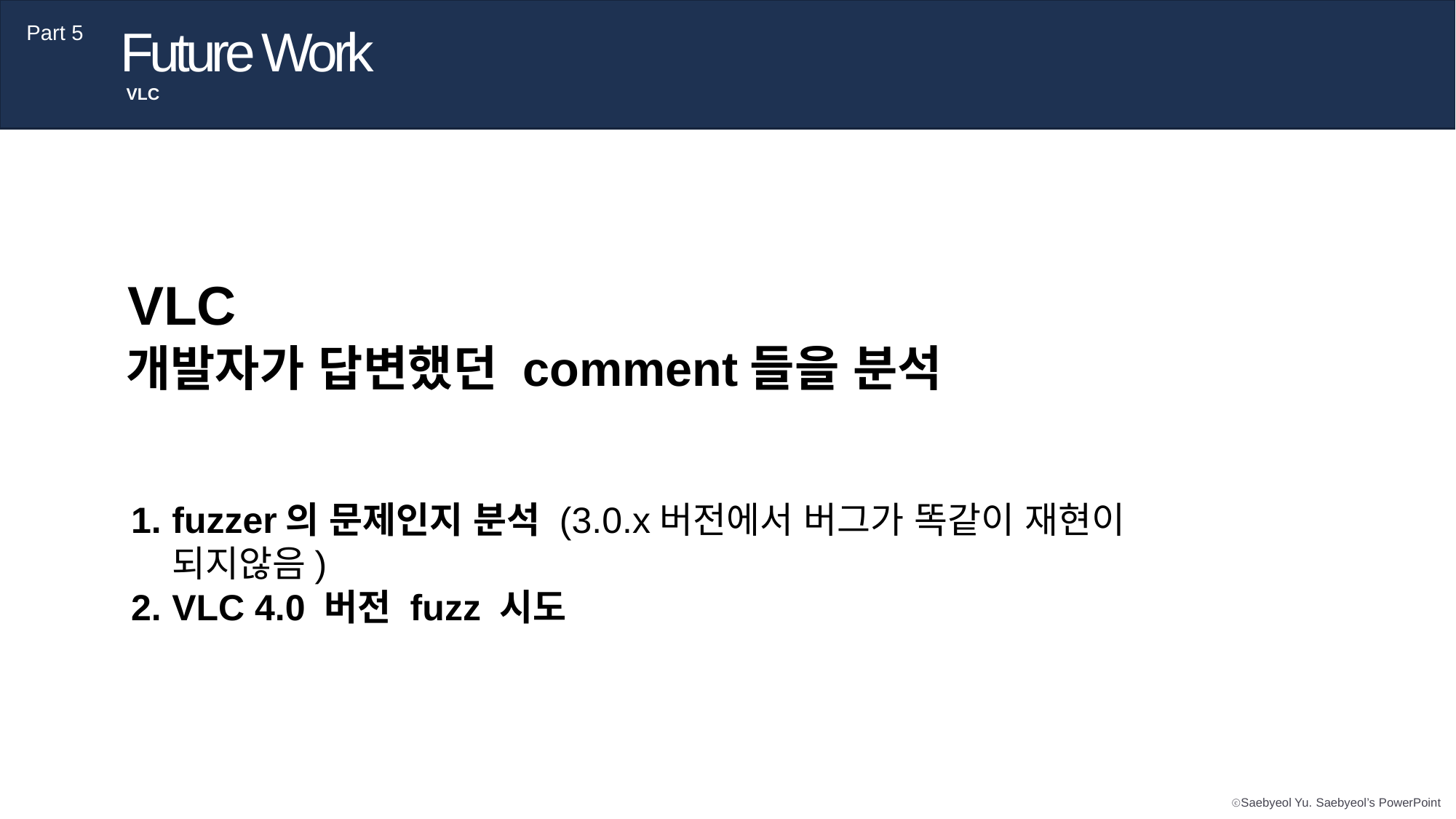

Future Work
Part 5
VLC
VLC
개발자가 답변했던 comment들을 분석
fuzzer의 문제인지 분석 (3.0.x버전에서 버그가 똑같이 재현이 되지않음)
VLC 4.0 버전 fuzz 시도